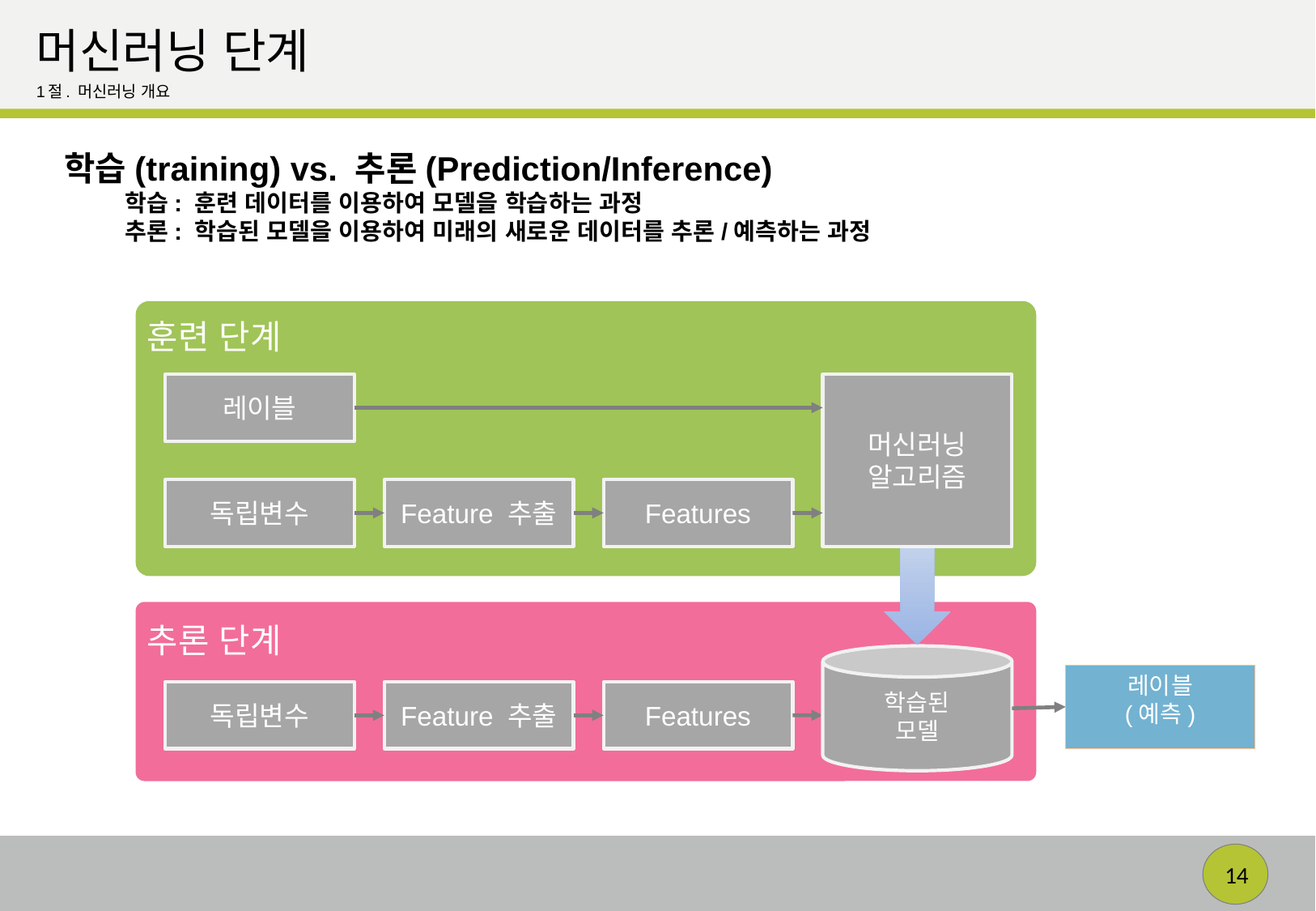

# 머신러닝 단계
1절. 머신러닝 개요
학습(training) vs. 추론(Prediction/Inference)
학습: 훈련 데이터를 이용하여 모델을 학습하는 과정
추론: 학습된 모델을 이용하여 미래의 새로운 데이터를 추론/예측하는 과정

훈련 단계
레이블
머신러닝
알고리즘
독립변수
Feature 추출
Features

추론 단계
학습된
모델
레이블
(예측)
독립변수
Feature 추출
Features